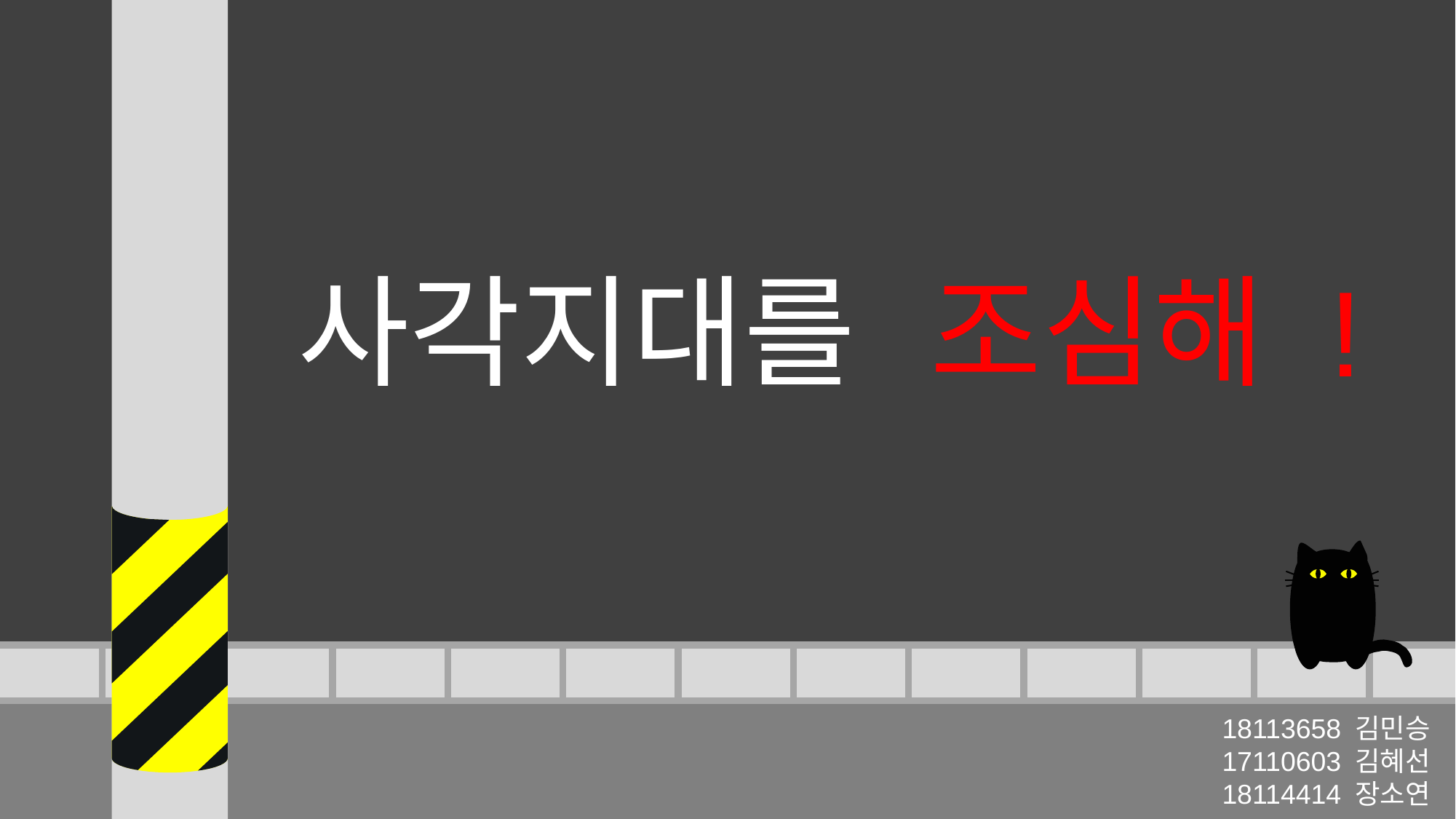

사각지대를
조심해 !

18113658 김민승
17110603 김혜선
18114414 장소연